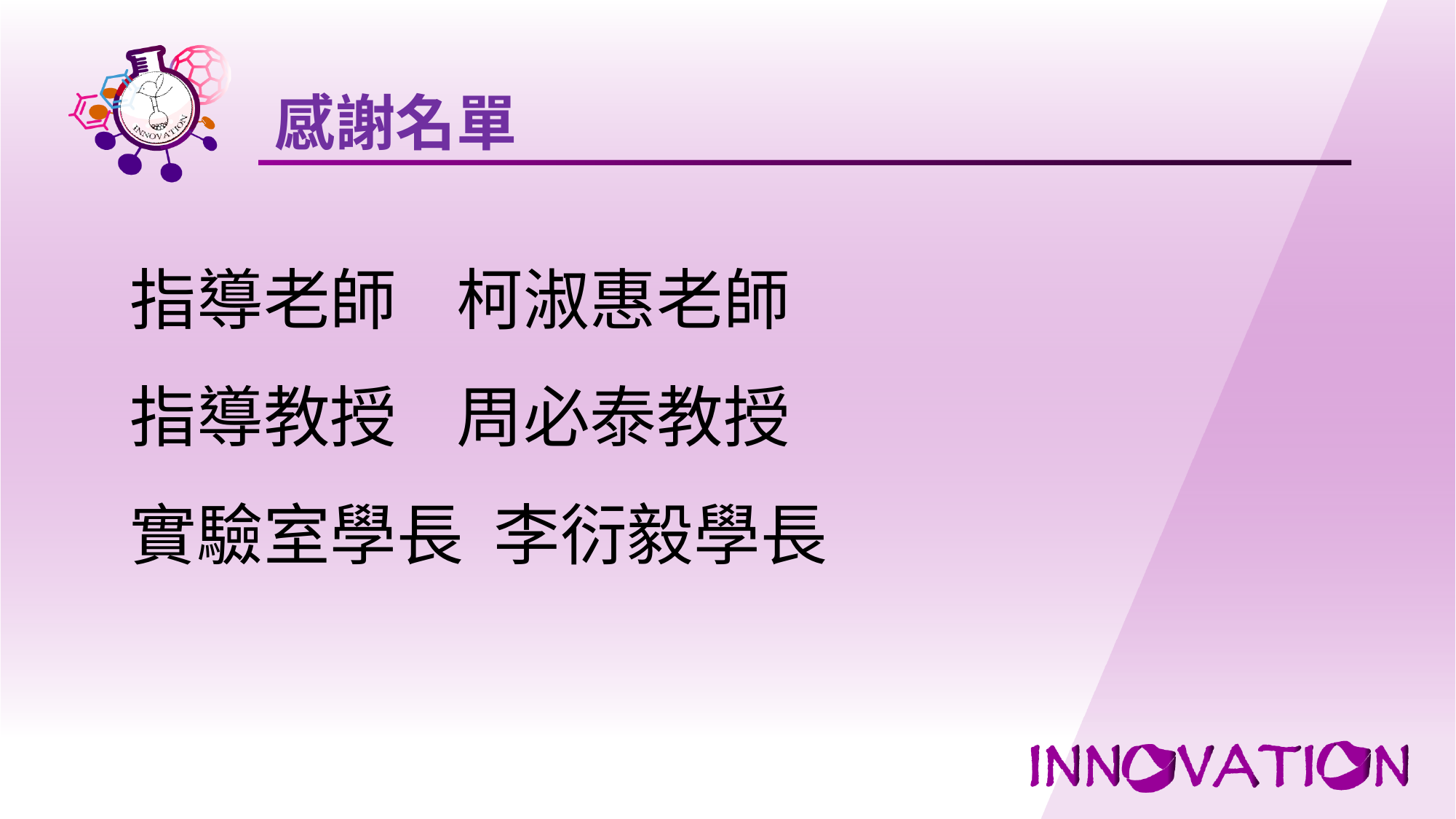

感謝名單
指導老師    柯淑惠老師
指導教授    周必泰教授
實驗室學長  李衍毅學長